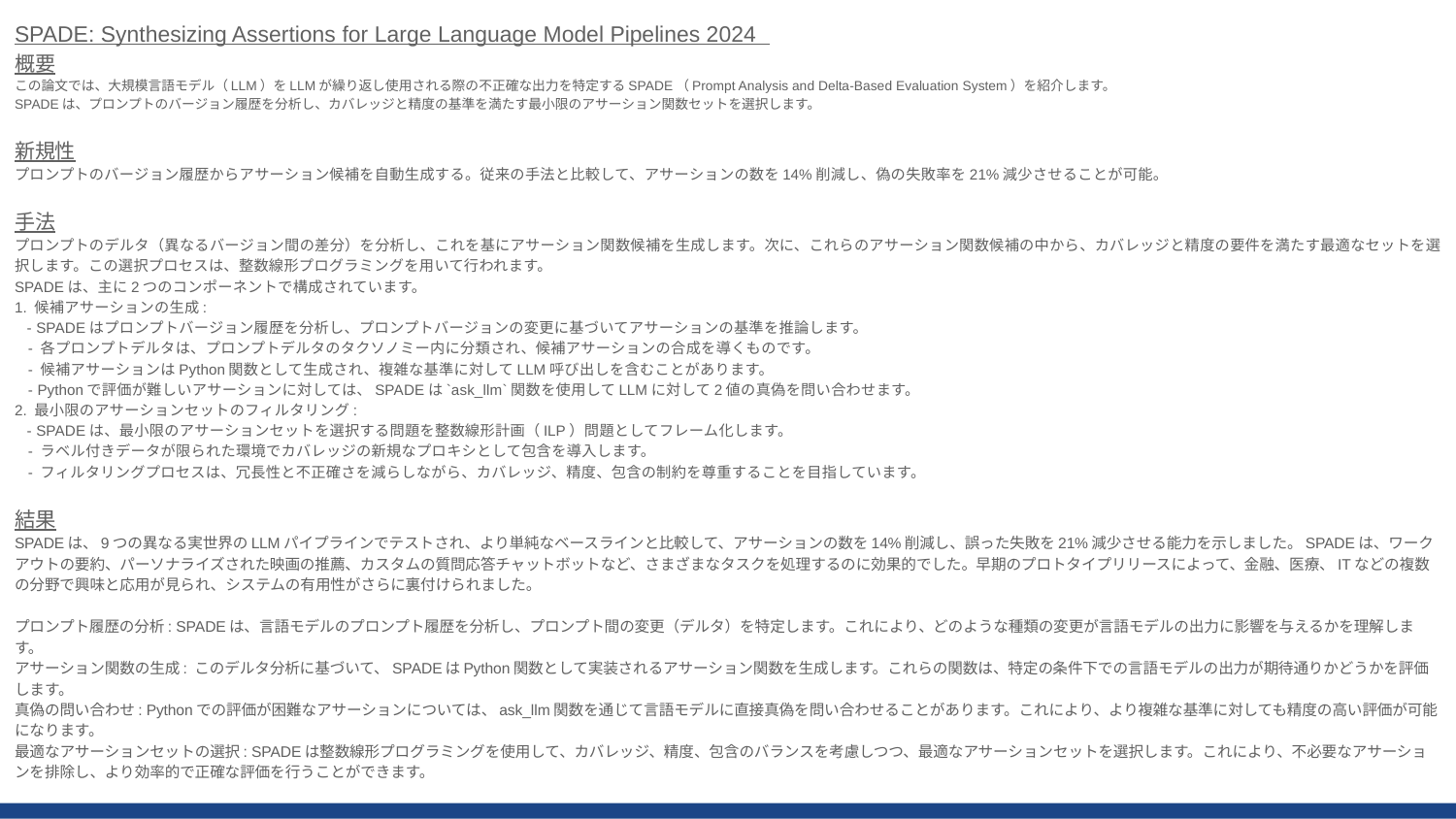

SPADE: Synthesizing Assertions for Large Language Model Pipelines 2024
概要
この論文では、大規模言語モデル（LLM）をLLMが繰り返し使用される際の不正確な出力を特定するSPADE（Prompt Analysis and Delta-Based Evaluation System）を紹介します。
SPADEは、プロンプトのバージョン履歴を分析し、カバレッジと精度の基準を満たす最小限のアサーション関数セットを選択します。
新規性
プロンプトのバージョン履歴からアサーション候補を自動生成する。従来の手法と比較して、アサーションの数を14%削減し、偽の失敗率を21%減少させることが可能。
手法
プロンプトのデルタ（異なるバージョン間の差分）を分析し、これを基にアサーション関数候補を生成します。次に、これらのアサーション関数候補の中から、カバレッジと精度の要件を満たす最適なセットを選択します。この選択プロセスは、整数線形プログラミングを用いて行われます。
SPADEは、主に2つのコンポーネントで構成されています。
1. 候補アサーションの生成:
   - SPADEはプロンプトバージョン履歴を分析し、プロンプトバージョンの変更に基づいてアサーションの基準を推論します。
   - 各プロンプトデルタは、プロンプトデルタのタクソノミー内に分類され、候補アサーションの合成を導くものです。
   - 候補アサーションはPython関数として生成され、複雑な基準に対してLLM呼び出しを含むことがあります。
   - Pythonで評価が難しいアサーションに対しては、SPADEは`ask_llm`関数を使用してLLMに対して2値の真偽を問い合わせます。
2. 最小限のアサーションセットのフィルタリング:
   - SPADEは、最小限のアサーションセットを選択する問題を整数線形計画（ILP）問題としてフレーム化します。
   - ラベル付きデータが限られた環境でカバレッジの新規なプロキシとして包含を導入します。
   - フィルタリングプロセスは、冗長性と不正確さを減らしながら、カバレッジ、精度、包含の制約を尊重することを目指しています。
結果
SPADEは、9つの異なる実世界のLLMパイプラインでテストされ、より単純なベースラインと比較して、アサーションの数を14%削減し、誤った失敗を21%減少させる能力を示しました。SPADEは、ワークアウトの要約、パーソナライズされた映画の推薦、カスタムの質問応答チャットボットなど、さまざまなタスクを処理するのに効果的でした。早期のプロトタイプリリースによって、金融、医療、ITなどの複数の分野で興味と応用が見られ、システムの有用性がさらに裏付けられました。
プロンプト履歴の分析: SPADEは、言語モデルのプロンプト履歴を分析し、プロンプト間の変更（デルタ）を特定します。これにより、どのような種類の変更が言語モデルの出力に影響を与えるかを理解します。
アサーション関数の生成: このデルタ分析に基づいて、SPADEはPython関数として実装されるアサーション関数を生成します。これらの関数は、特定の条件下での言語モデルの出力が期待通りかどうかを評価します。
真偽の問い合わせ: Pythonでの評価が困難なアサーションについては、ask_llm関数を通じて言語モデルに直接真偽を問い合わせることがあります。これにより、より複雑な基準に対しても精度の高い評価が可能になります。
最適なアサーションセットの選択: SPADEは整数線形プログラミングを使用して、カバレッジ、精度、包含のバランスを考慮しつつ、最適なアサーションセットを選択します。これにより、不必要なアサーションを排除し、より効率的で正確な評価を行うことができます。